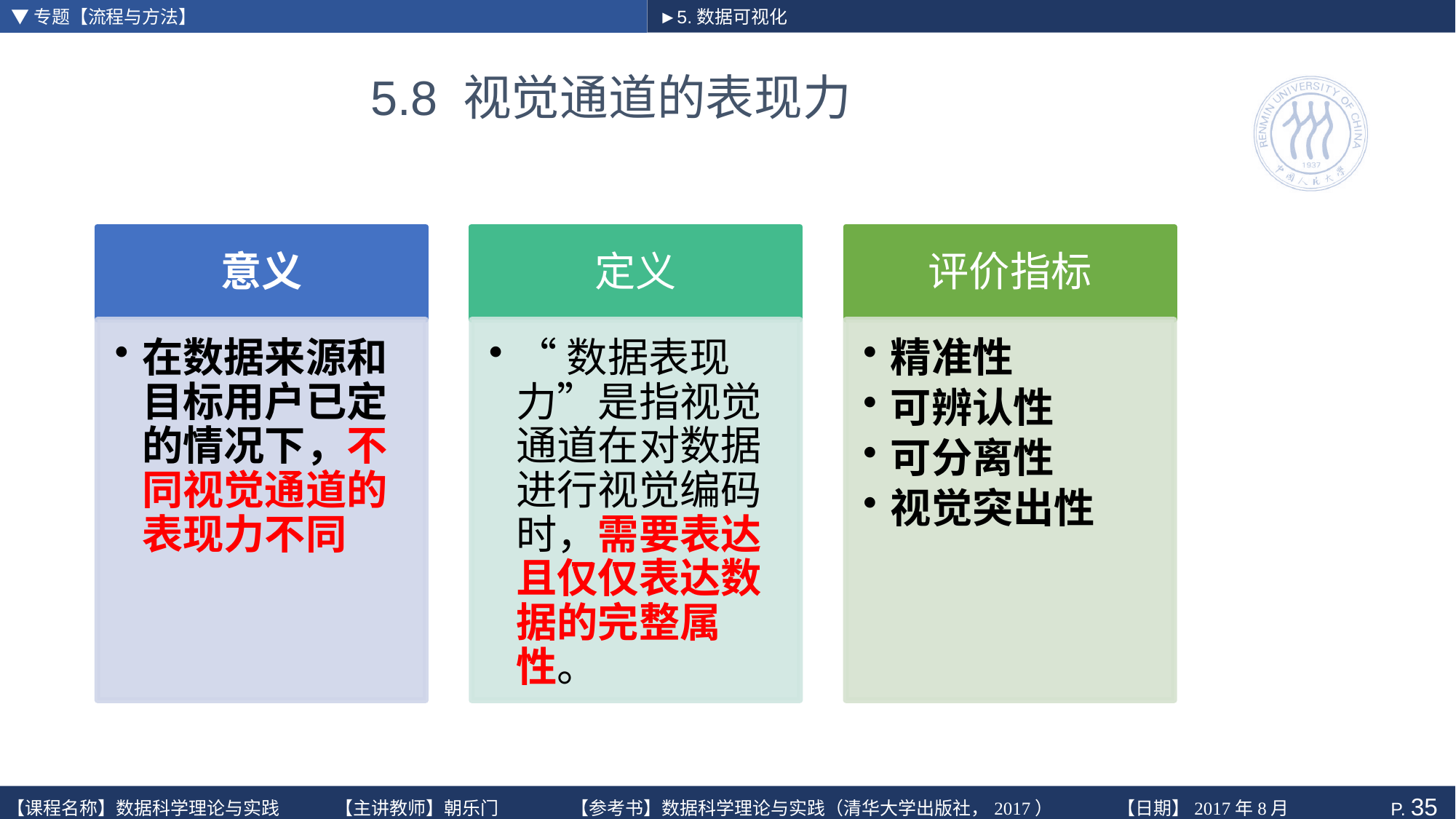

▼专题【流程与方法】
►5.数据可视化

# 5.8 视觉通道的表现力
意义
在数据来源和目标用户已定的情况下，不同视觉通道的表现力不同
定义
“数据表现力”是指视觉通道在对数据进行视觉编码时，需要表达且仅仅表达数据的完整属性。
评价指标
精准性
可辨认性
可分离性
视觉突出性